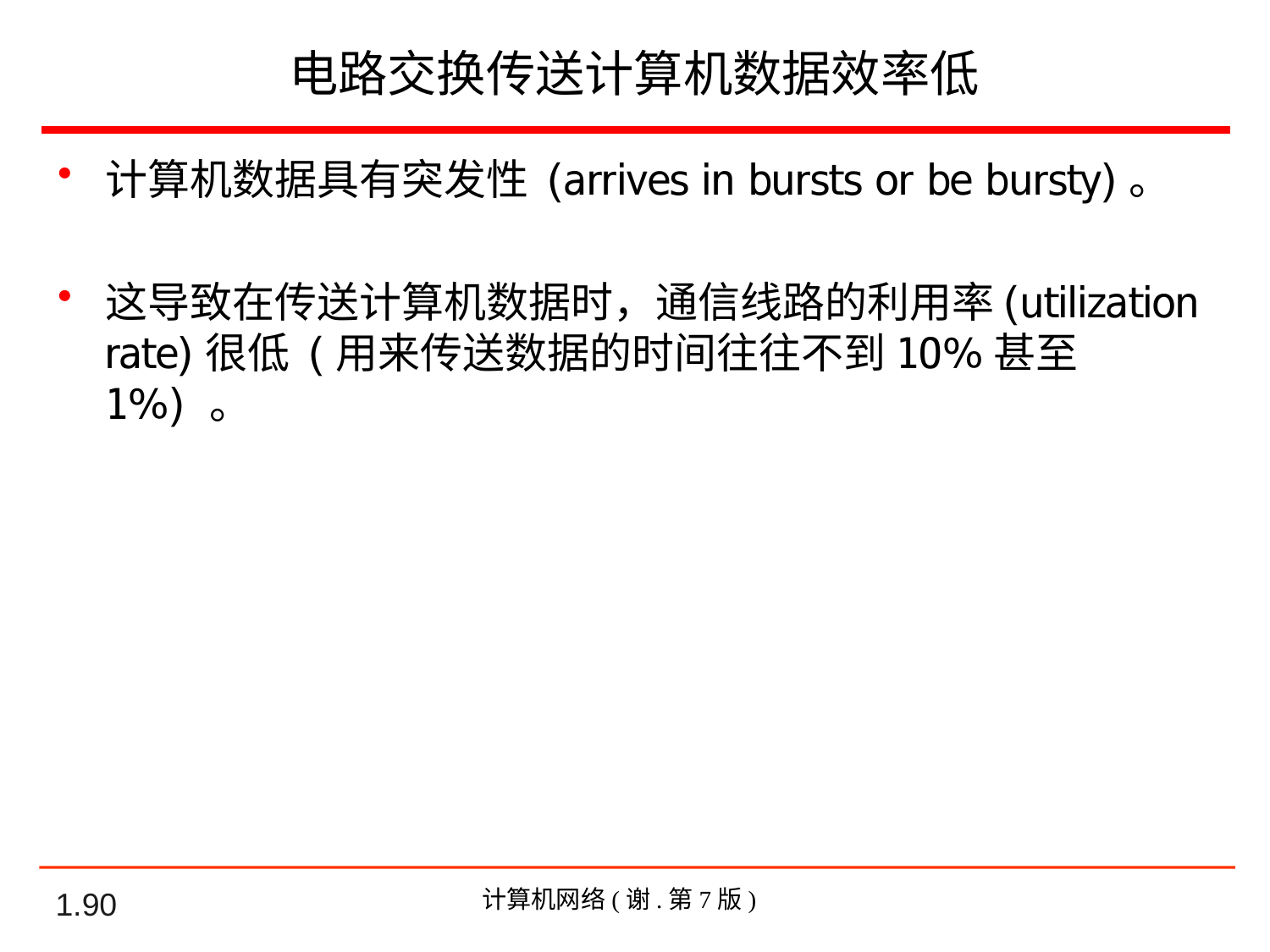

电路交换传送计算机数据效率低
计算机数据具有突发性 (arrives in bursts or be bursty)。

这导致在传送计算机数据时，通信线路的利用率(utilization rate)很低 (用来传送数据的时间往往不到10%甚至1%) 。